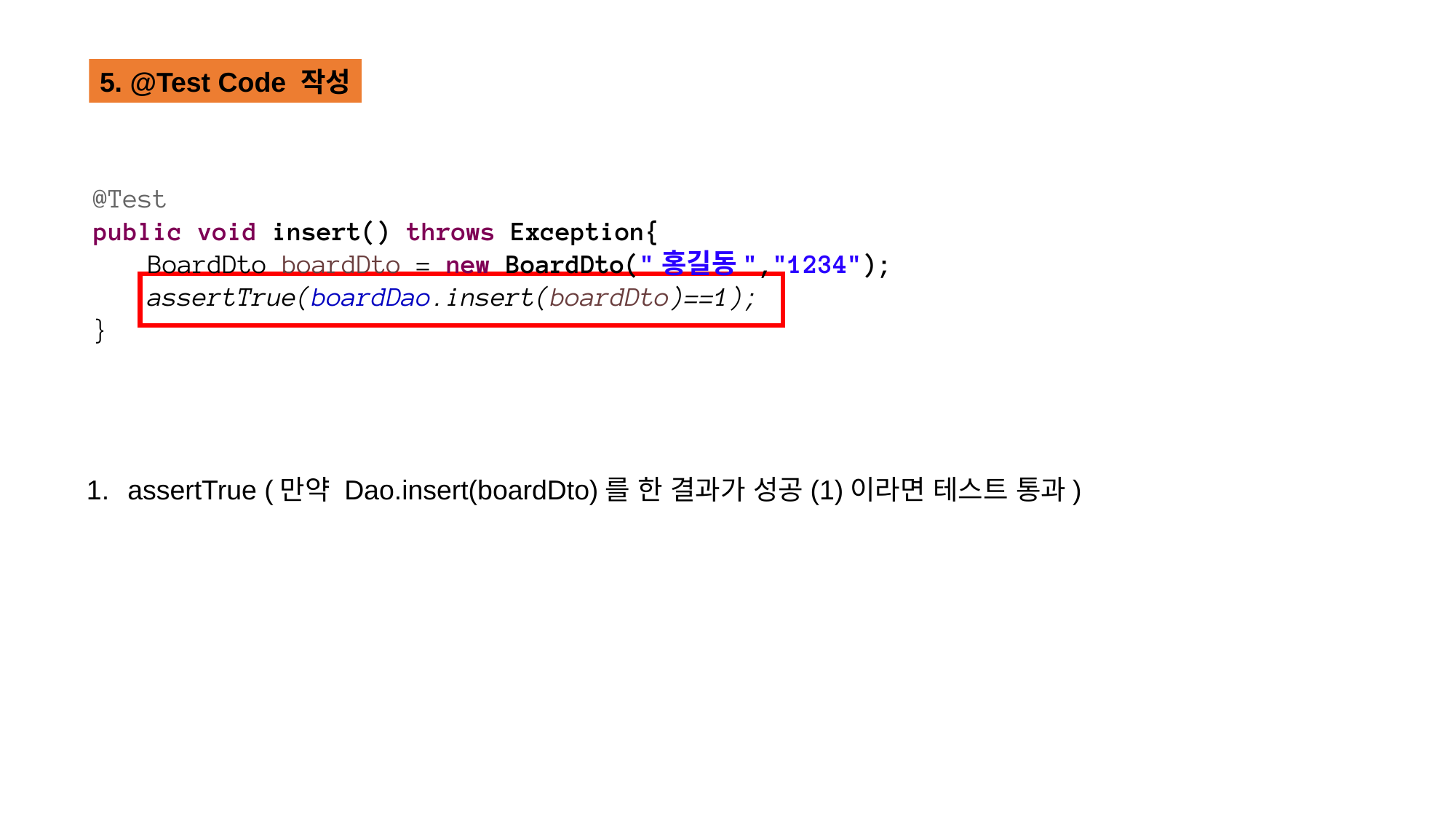

5. @Test Code 작성
@Test
public void insert() throws Exception{
BoardDto boardDto = new BoardDto("홍길동","1234");
assertTrue(boardDao.insert(boardDto)==1);
}

assertTrue (만약 Dao.insert(boardDto)를 한 결과가 성공(1)이라면 테스트 통과)